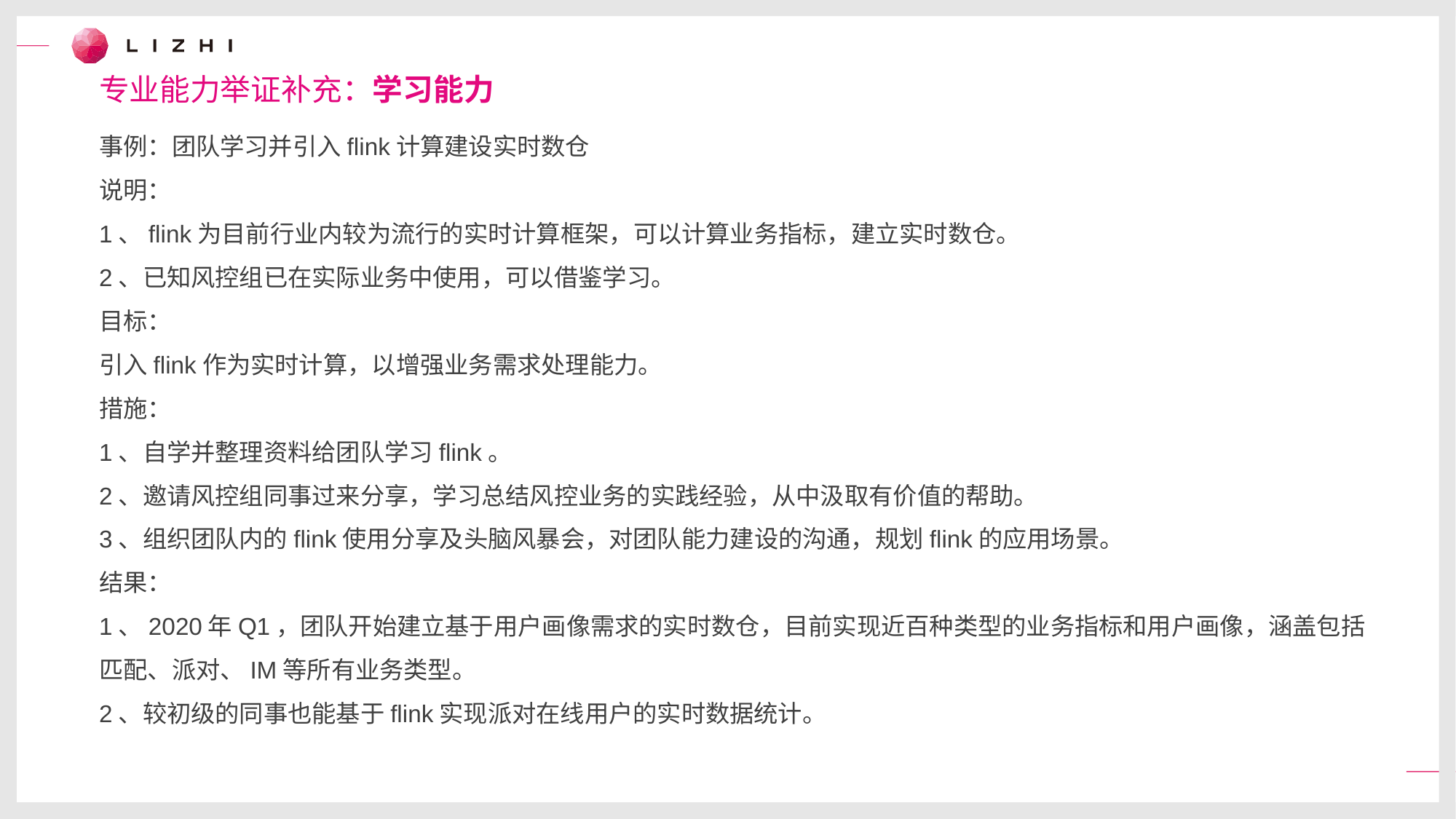

专业能力举证补充：学习能力
事例：团队学习并引入flink计算建设实时数仓
说明：
1、flink为目前行业内较为流行的实时计算框架，可以计算业务指标，建立实时数仓。
2、已知风控组已在实际业务中使用，可以借鉴学习。
目标：
引入flink作为实时计算，以增强业务需求处理能力。
措施：
1、自学并整理资料给团队学习flink。
2、邀请风控组同事过来分享，学习总结风控业务的实践经验，从中汲取有价值的帮助。
3、组织团队内的flink使用分享及头脑风暴会，对团队能力建设的沟通，规划flink的应用场景。
结果：
1、2020年Q1，团队开始建立基于用户画像需求的实时数仓，目前实现近百种类型的业务指标和用户画像，涵盖包括匹配、派对、IM等所有业务类型。
2、较初级的同事也能基于flink实现派对在线用户的实时数据统计。
29